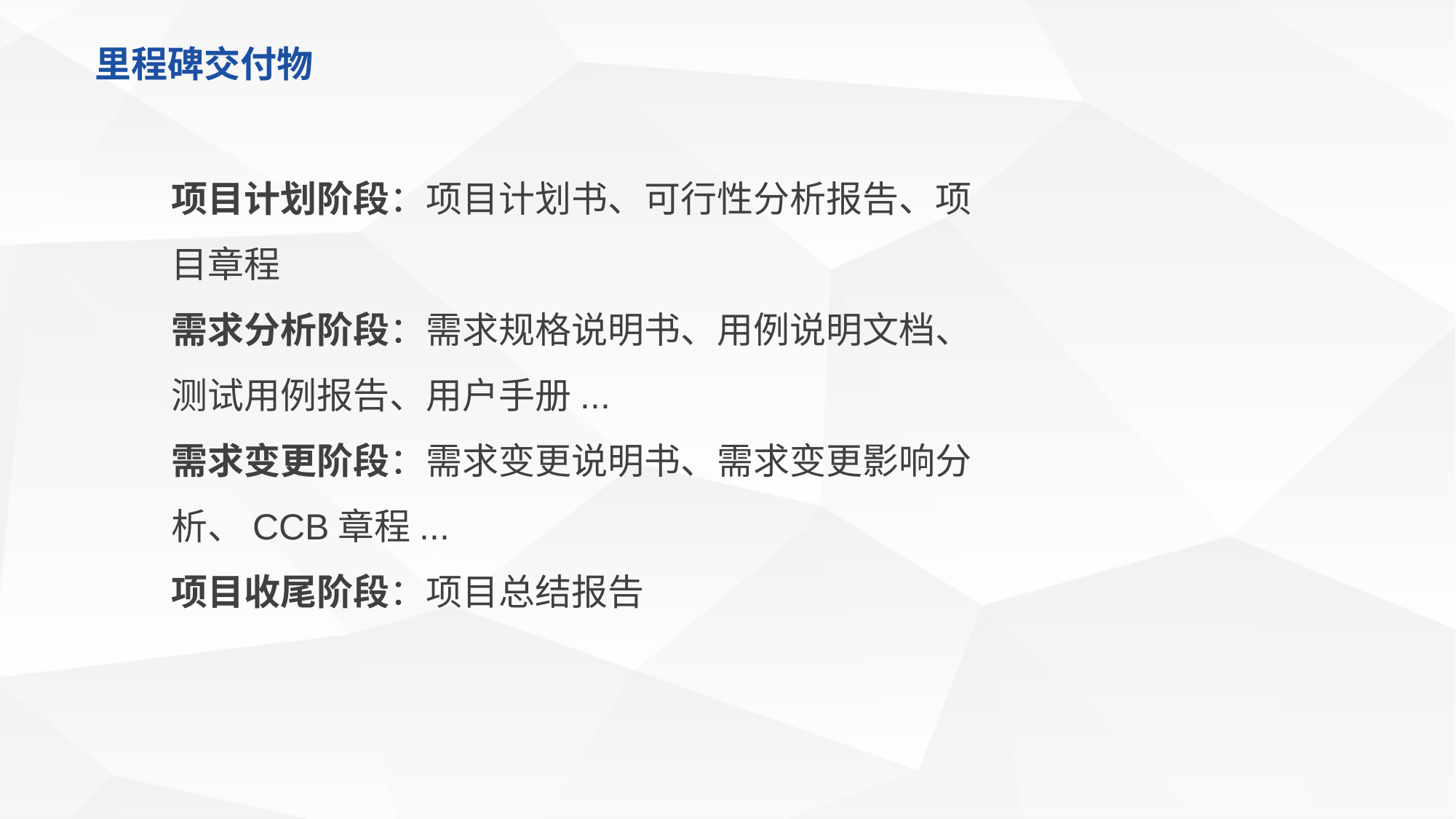

里程碑交付物
项目计划阶段：项目计划书、可行性分析报告、项目章程
需求分析阶段：需求规格说明书、用例说明文档、测试用例报告、用户手册...
需求变更阶段：需求变更说明书、需求变更影响分析、CCB章程...
项目收尾阶段：项目总结报告